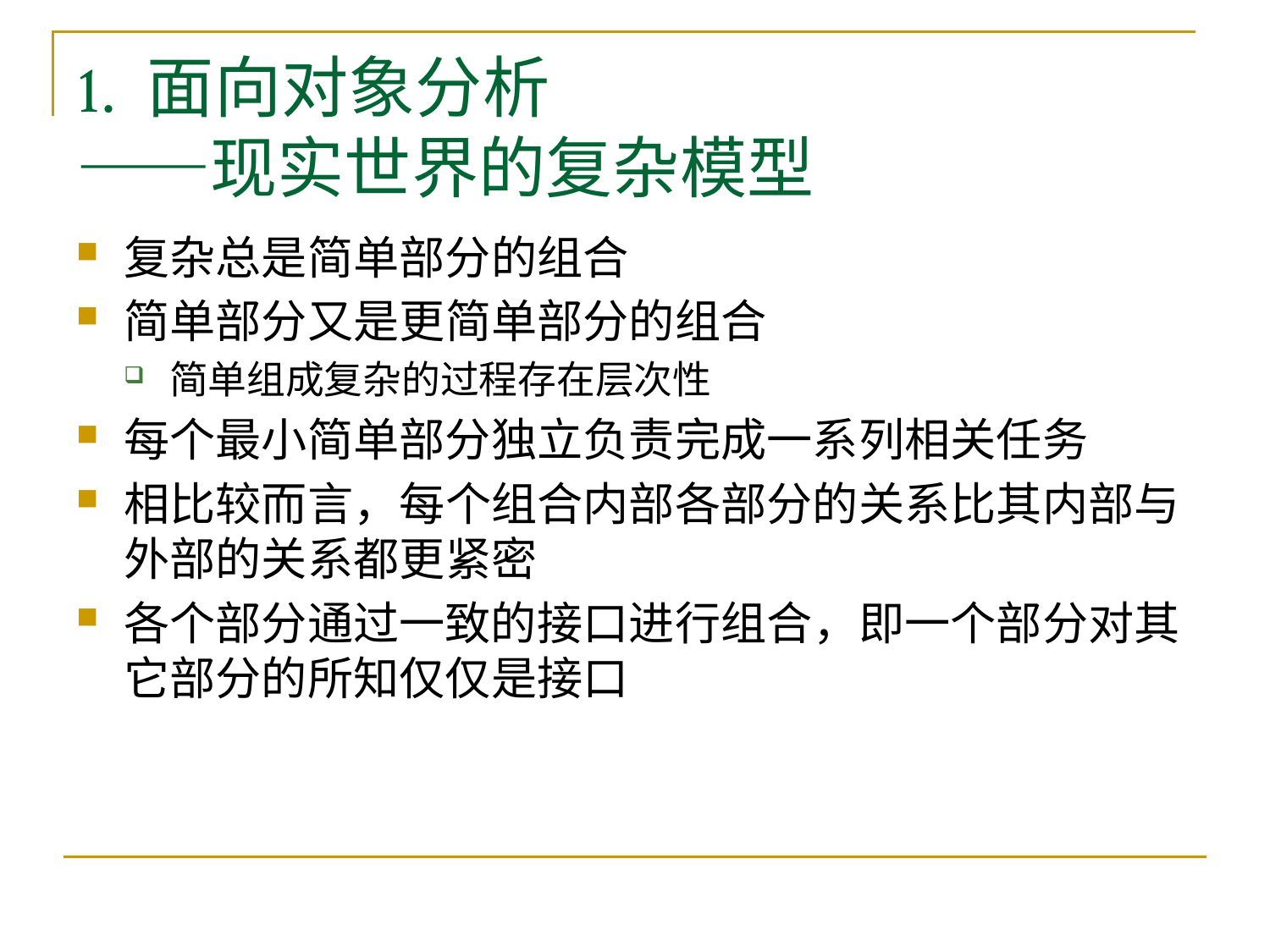

# 1. 面向对象分析 ——现实世界的复杂模型
复杂总是简单部分的组合
简单部分又是更简单部分的组合
简单组成复杂的过程存在层次性
每个最小简单部分独立负责完成一系列相关任务
相比较而言，每个组合内部各部分的关系比其内部与外部的关系都更紧密
各个部分通过一致的接口进行组合，即一个部分对其它部分的所知仅仅是接口